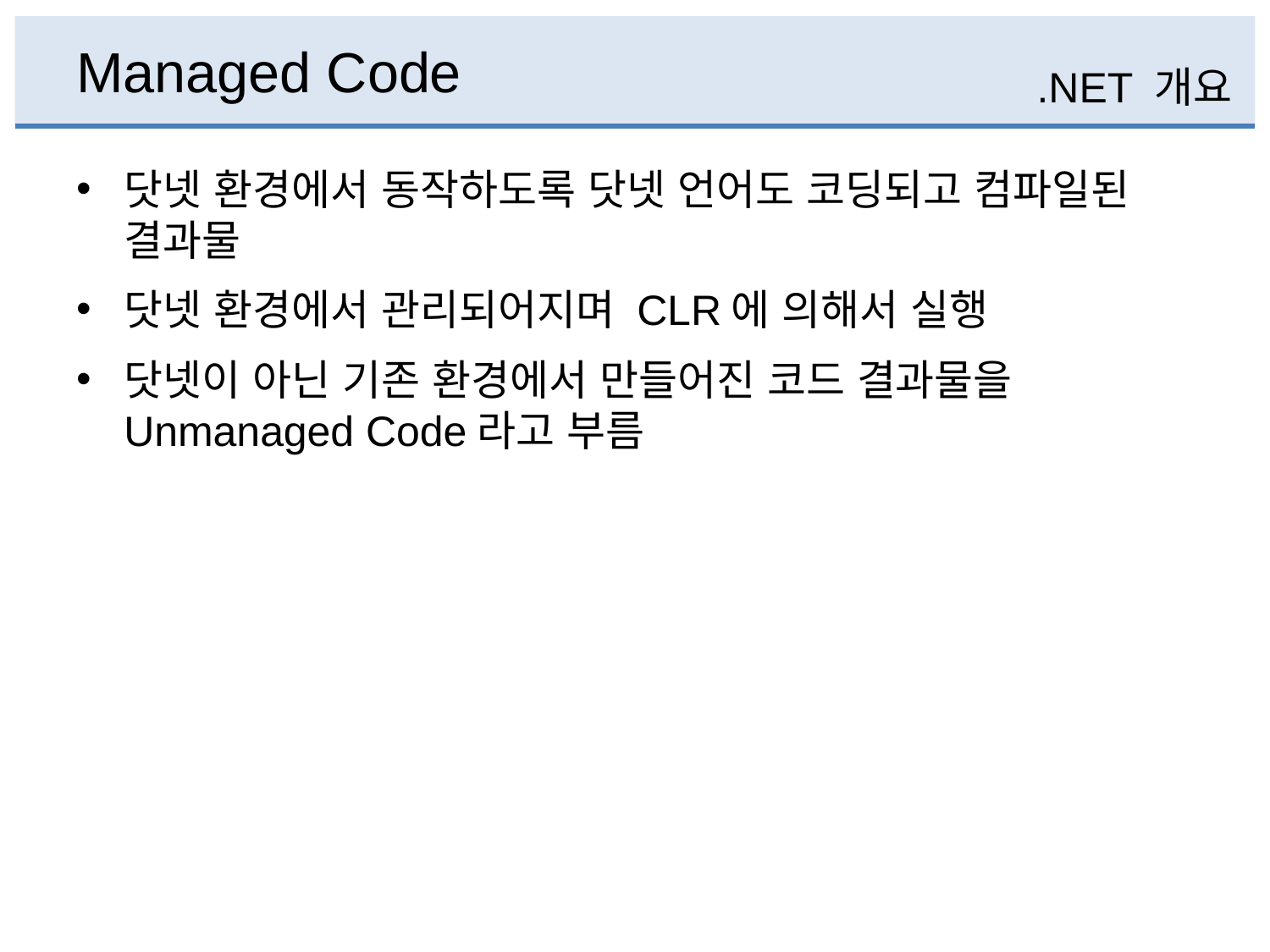

# Managed Code
.NET 개요
닷넷 환경에서 동작하도록 닷넷 언어도 코딩되고 컴파일된 결과물
닷넷 환경에서 관리되어지며 CLR에 의해서 실행
닷넷이 아닌 기존 환경에서 만들어진 코드 결과물을 Unmanaged Code라고 부름